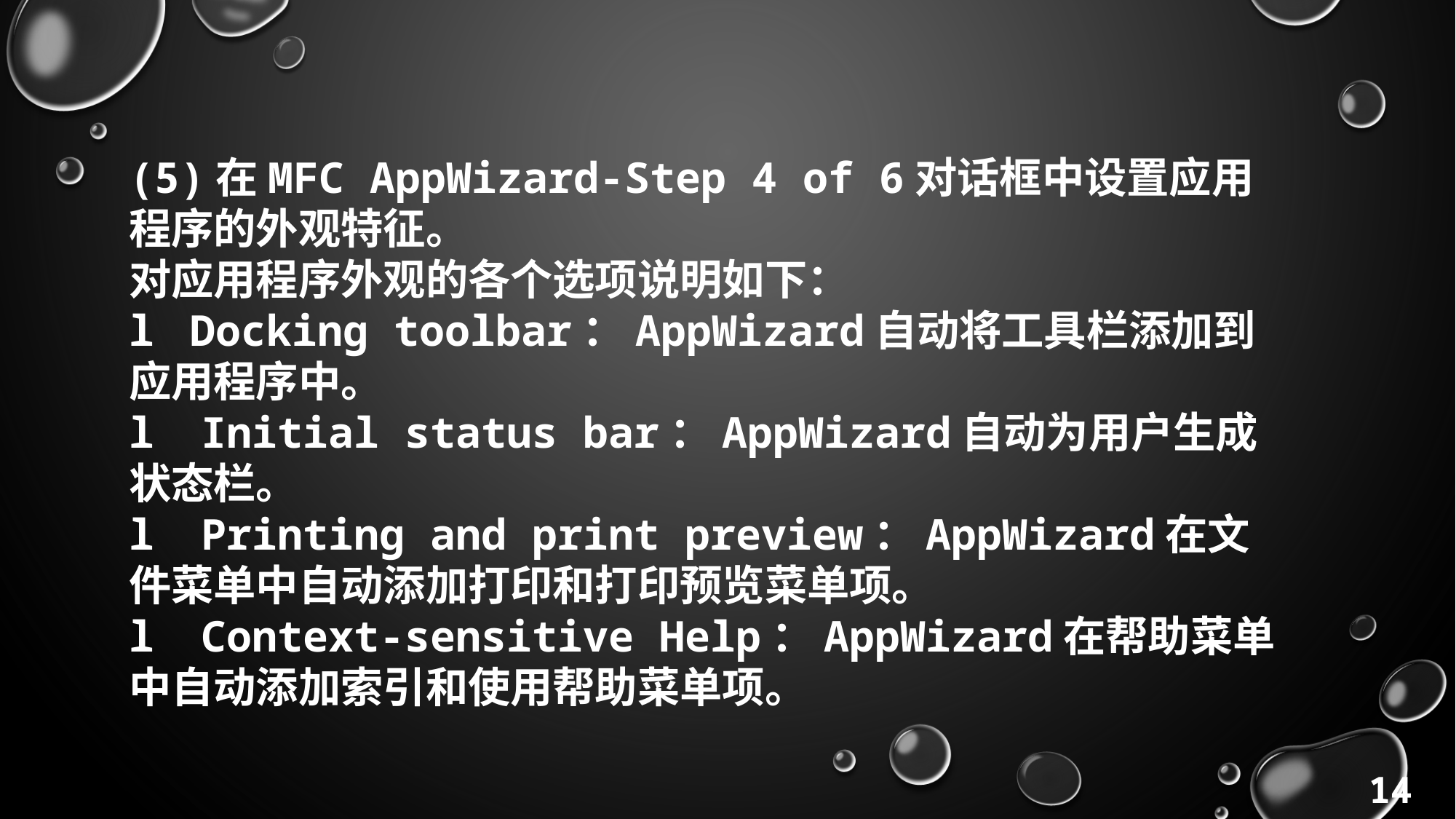

(5)在MFC AppWizard-Step 4 of 6对话框中设置应用程序的外观特征。
对应用程序外观的各个选项说明如下：
l  Docking toolbar：AppWizard自动将工具栏添加到应用程序中。
l   Initial status bar：AppWizard自动为用户生成状态栏。
l   Printing and print preview：AppWizard在文件菜单中自动添加打印和打印预览菜单项。
l   Context-sensitive Help：AppWizard在帮助菜单中自动添加索引和使用帮助菜单项。
14